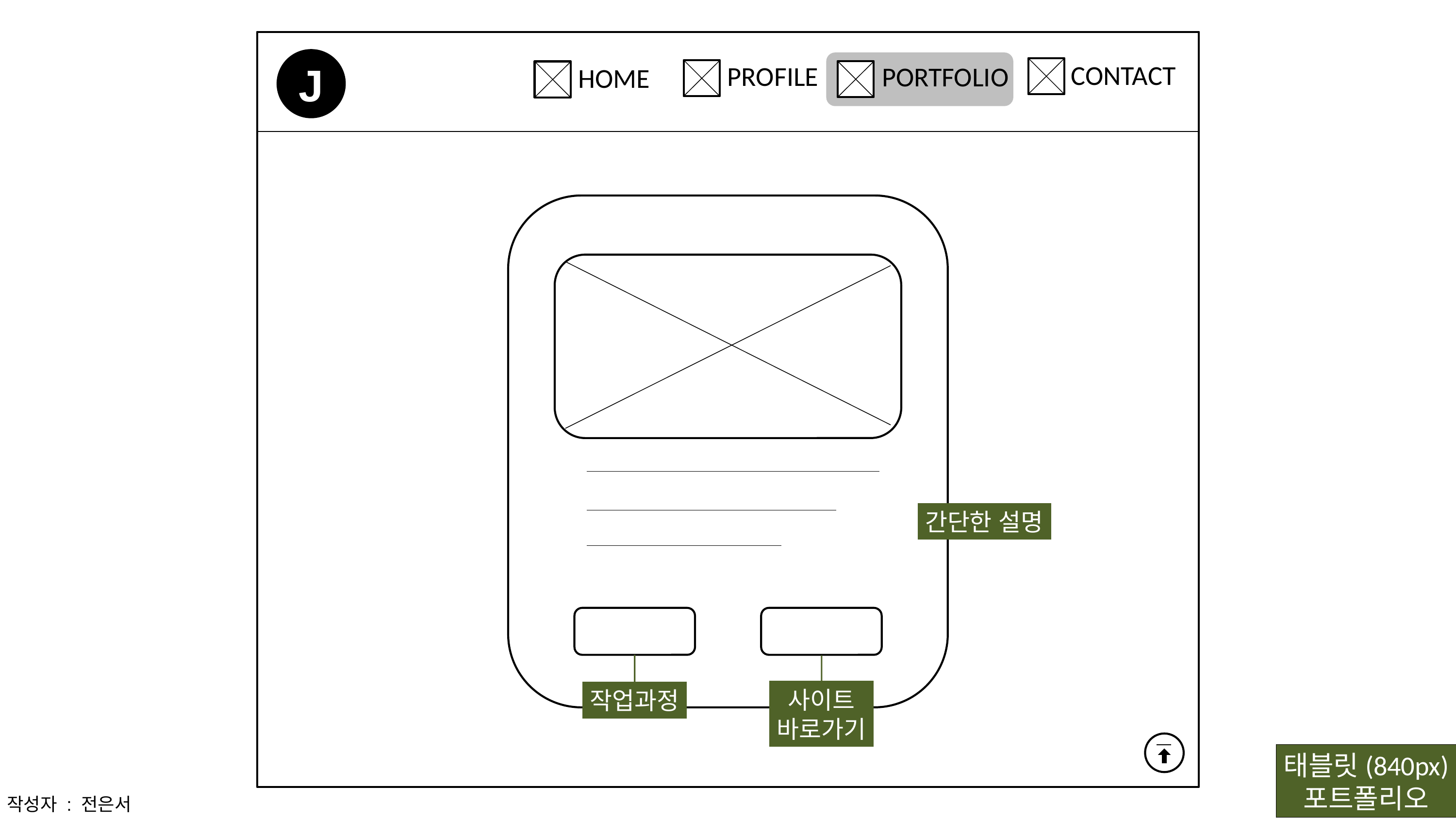

J

CONTACT

PROFILE

PORTFOLIO

HOME

간단한 설명
사이트
바로가기
작업과정

태블릿(840px)
포트폴리오
작성자 : 전은서